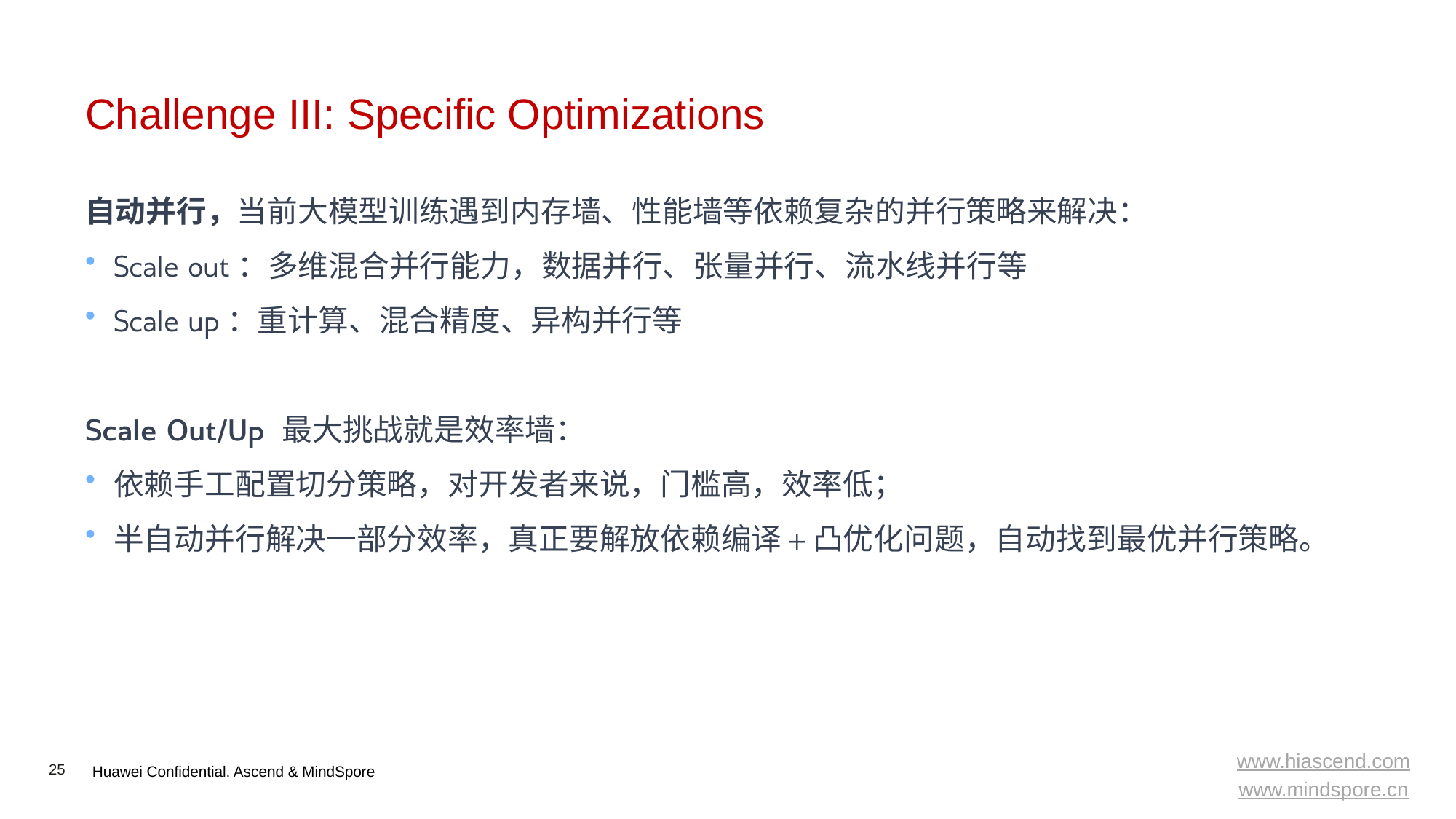

# Challenge III: Specific Optimizations
自动并行，当前大模型训练遇到内存墙、性能墙等依赖复杂的并行策略来解决：
Scale out：多维混合并行能力，数据并行、张量并行、流水线并行等
Scale up：重计算、混合精度、异构并行等

Scale Out/Up 最大挑战就是效率墙：
依赖手工配置切分策略，对开发者来说，门槛高，效率低；
半自动并行解决一部分效率，真正要解放依赖编译+凸优化问题，自动找到最优并行策略。